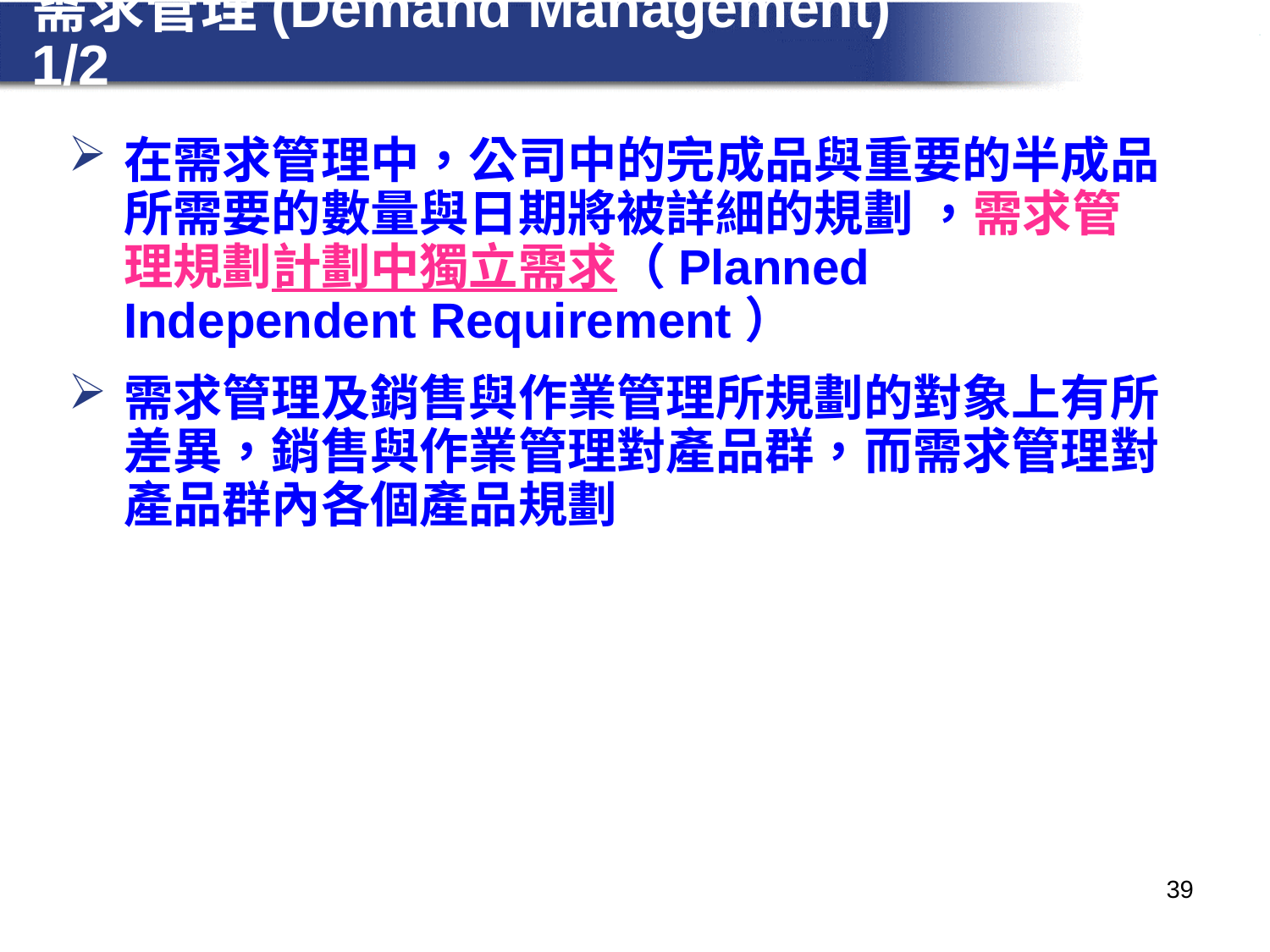

# 需求管理(Demand Management) 1/2
在需求管理中，公司中的完成品與重要的半成品所需要的數量與日期將被詳細的規劃 ，需求管理規劃計劃中獨立需求（Planned Independent Requirement）
需求管理及銷售與作業管理所規劃的對象上有所差異，銷售與作業管理對產品群，而需求管理對產品群內各個產品規劃

39